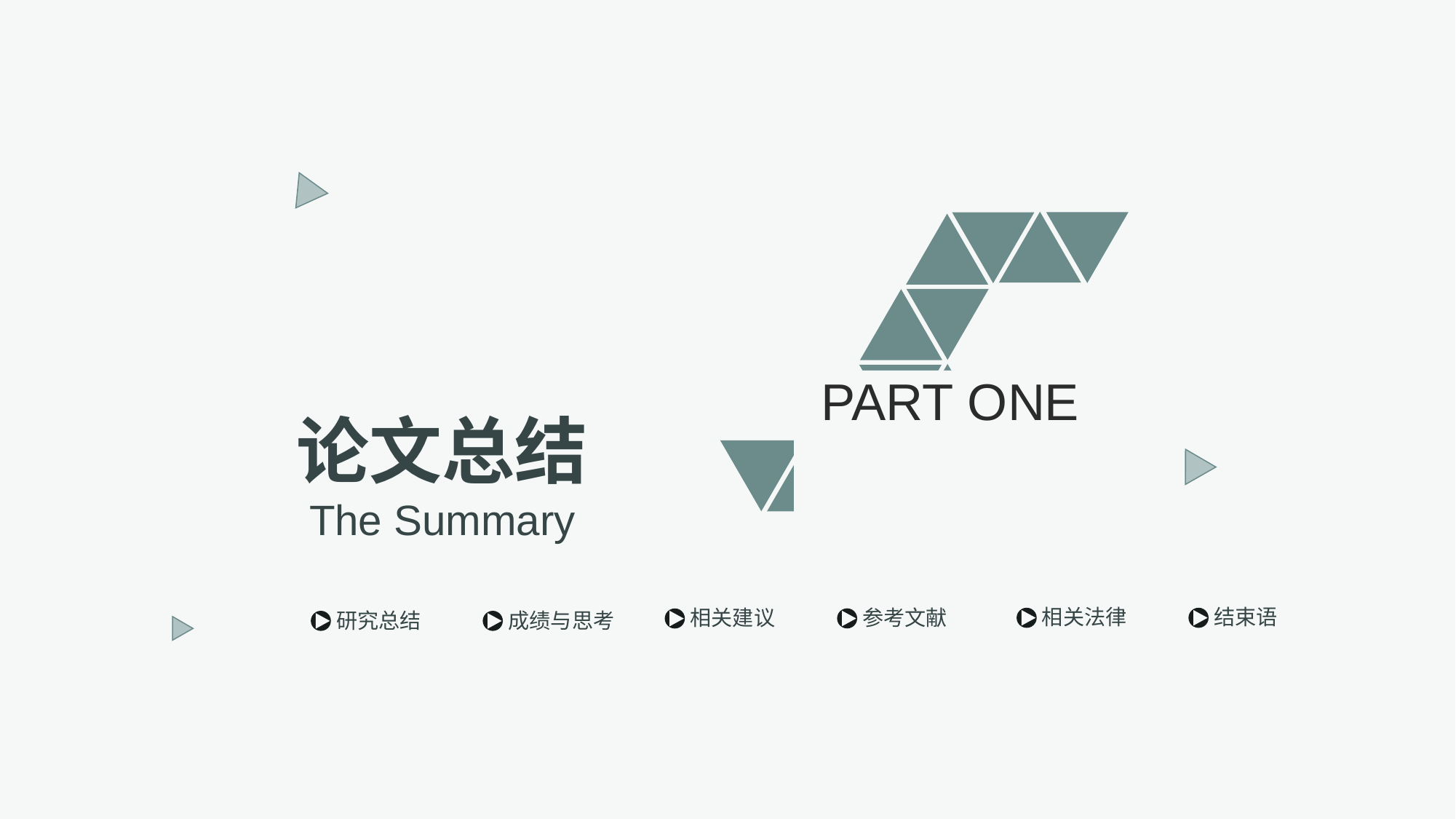

PART ONE
论文总结
The Summary

相关法律

结束语

参考文献

相关建议

研究总结

成绩与思考